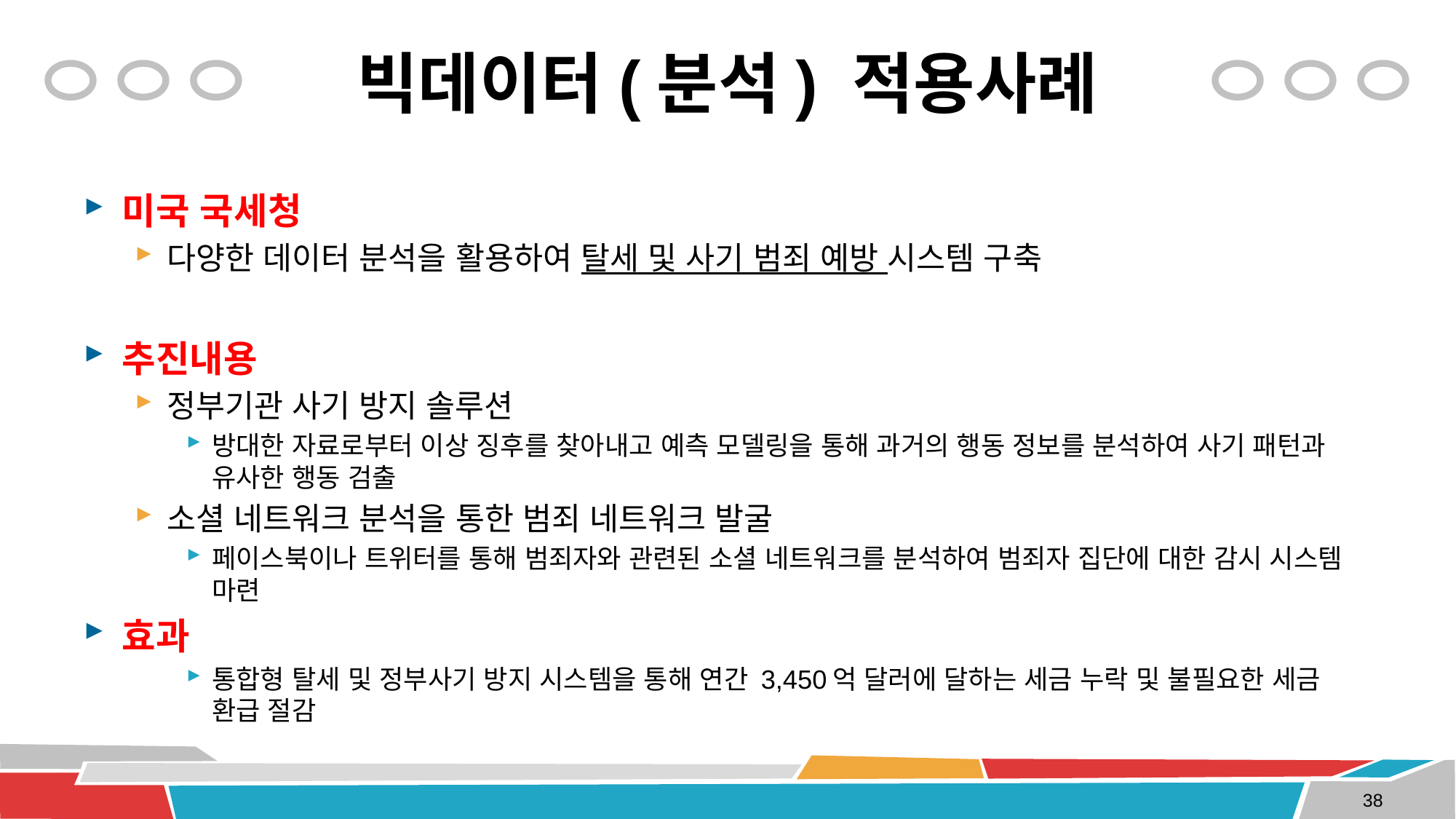

# 빅데이터(분석) 적용사례
미국 국세청
다양한 데이터 분석을 활용하여 탈세 및 사기 범죄 예방 시스템 구축

추진내용
정부기관 사기 방지 솔루션
방대한 자료로부터 이상 징후를 찾아내고 예측 모델링을 통해 과거의 행동 정보를 분석하여 사기 패턴과 유사한 행동 검출
소셜 네트워크 분석을 통한 범죄 네트워크 발굴
페이스북이나 트위터를 통해 범죄자와 관련된 소셜 네트워크를 분석하여 범죄자 집단에 대한 감시 시스템 마련
효과
통합형 탈세 및 정부사기 방지 시스템을 통해 연간 3,450억 달러에 달하는 세금 누락 및 불필요한 세금 환급 절감
38